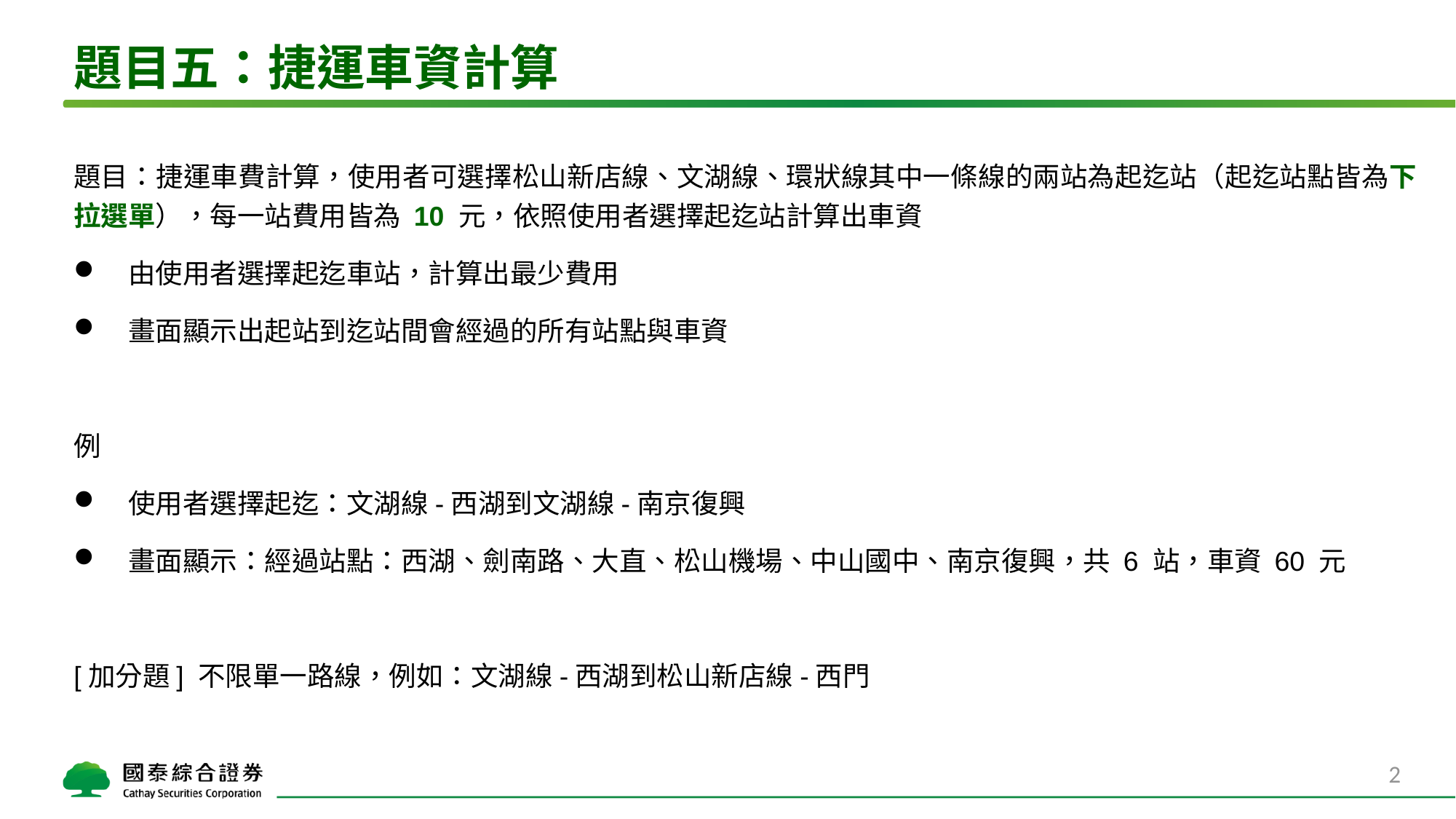

# 題目五：捷運車資計算
題目：捷運車費計算，使用者可選擇松山新店線、文湖線、環狀線其中一條線的兩站為起迄站（起迄站點皆為下拉選單），每一站費用皆為 10 元，依照使用者選擇起迄站計算出車資
由使用者選擇起迄車站，計算出最少費用
畫面顯示出起站到迄站間會經過的所有站點與車資

例
使用者選擇起迄：文湖線-西湖到文湖線-南京復興
畫面顯示：經過站點：西湖、劍南路、大直、松山機場、中山國中、南京復興，共 6 站，車資 60 元

[加分題] 不限單一路線，例如：文湖線-西湖到松山新店線-西門

2